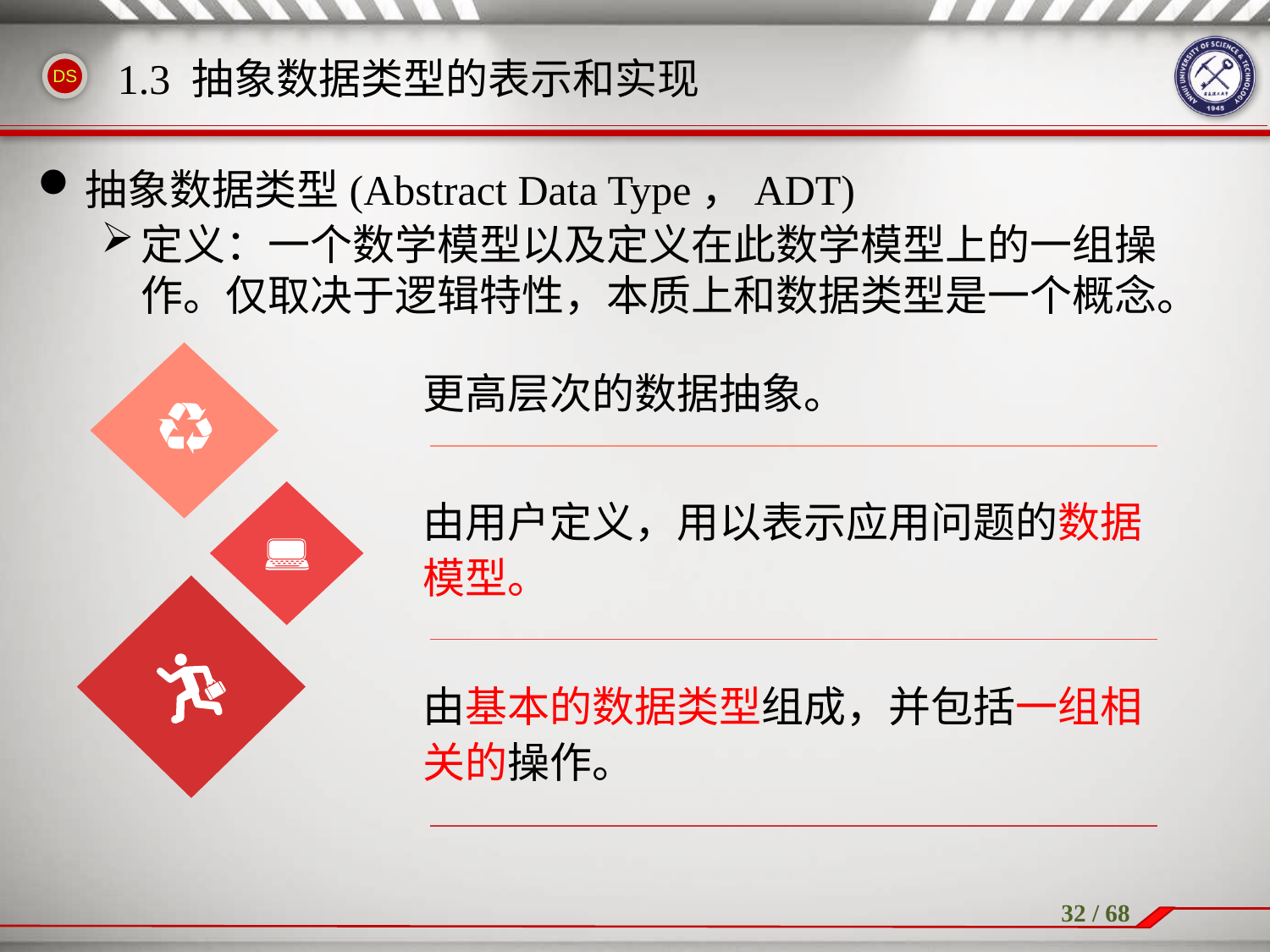

1.3 抽象数据类型的表示和实现
抽象数据类型(Abstract Data Type，ADT)
定义：一个数学模型以及定义在此数学模型上的一组操作。仅取决于逻辑特性，本质上和数据类型是一个概念。

更高层次的数据抽象。

由用户定义，用以表示应用问题的数据模型。

由基本的数据类型组成，并包括一组相关的操作。